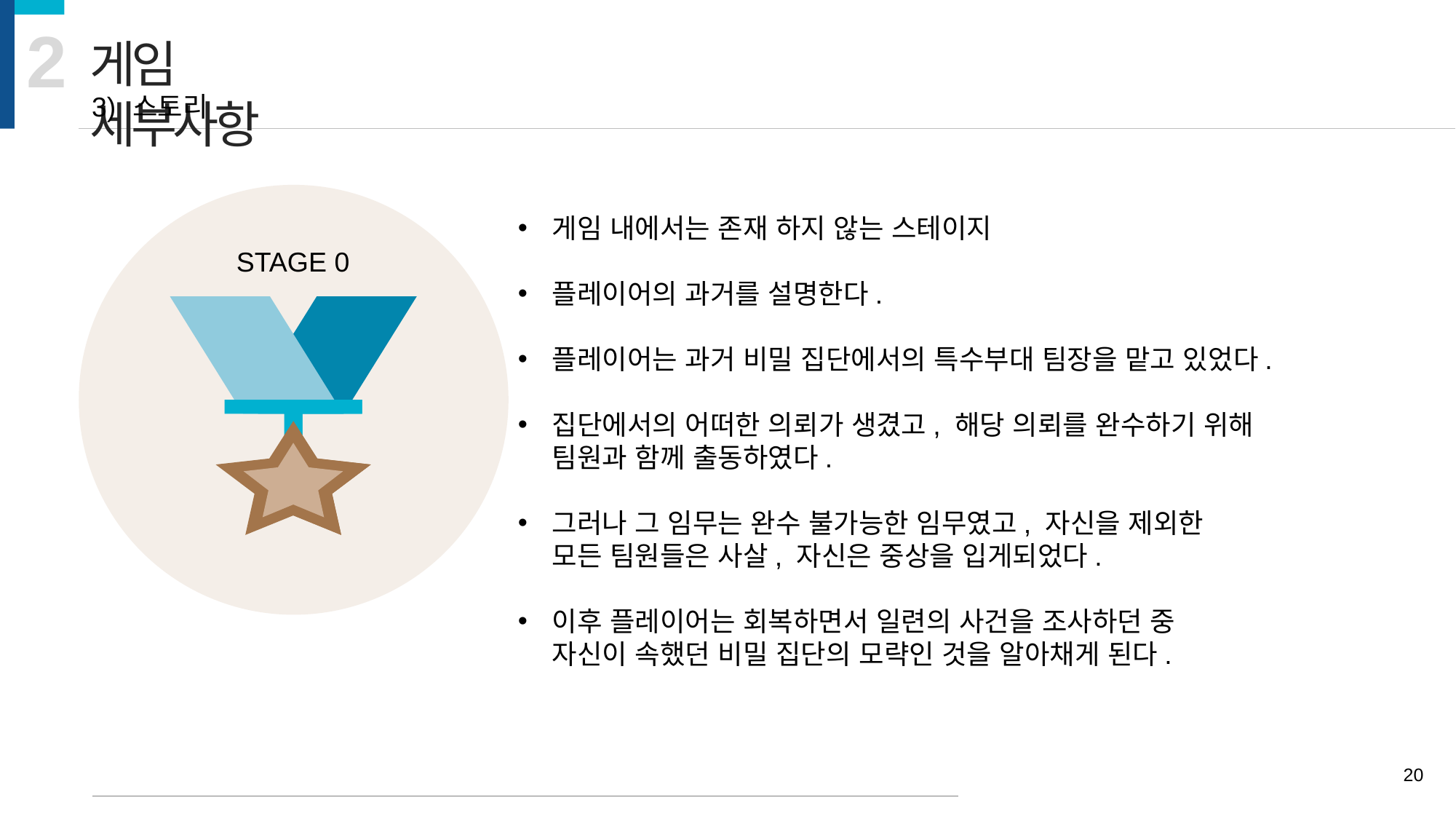

2
게임 세부사항
스토리

게임 내에서는 존재 하지 않는 스테이지

플레이어의 과거를 설명한다.

플레이어는 과거 비밀 집단에서의 특수부대 팀장을 맡고 있었다.

집단에서의 어떠한 의뢰가 생겼고, 해당 의뢰를 완수하기 위해
팀원과 함께 출동하였다.

그러나 그 임무는 완수 불가능한 임무였고, 자신을 제외한
모든 팀원들은 사살, 자신은 중상을 입게되었다.

이후 플레이어는 회복하면서 일련의 사건을 조사하던 중
자신이 속했던 비밀 집단의 모략인 것을 알아채게 된다.
STAGE 0

20